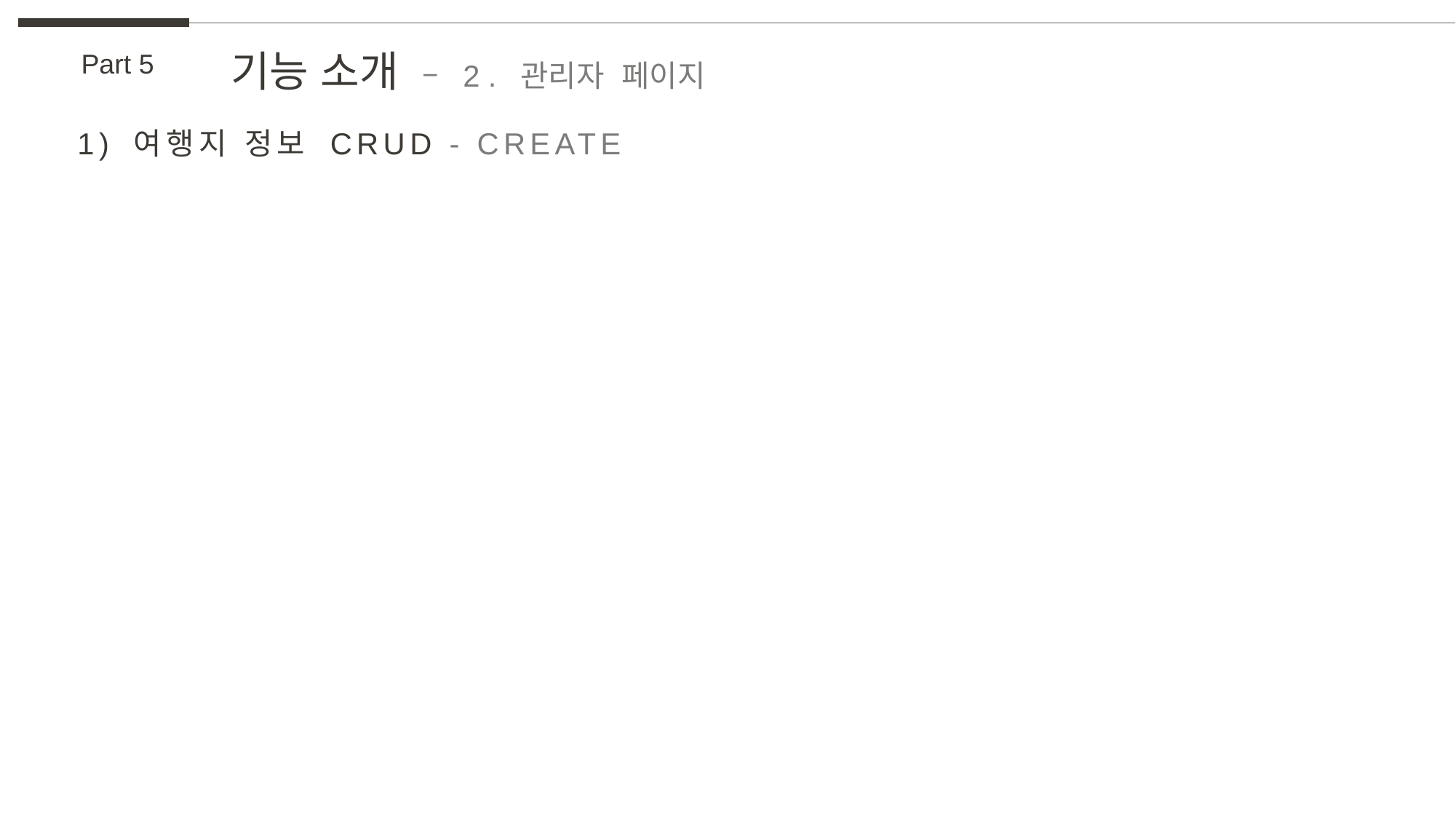

기능 소개  –  2 .  관리자  페이지
Part 5
1) 여행지 정보 CRUD - CREATE